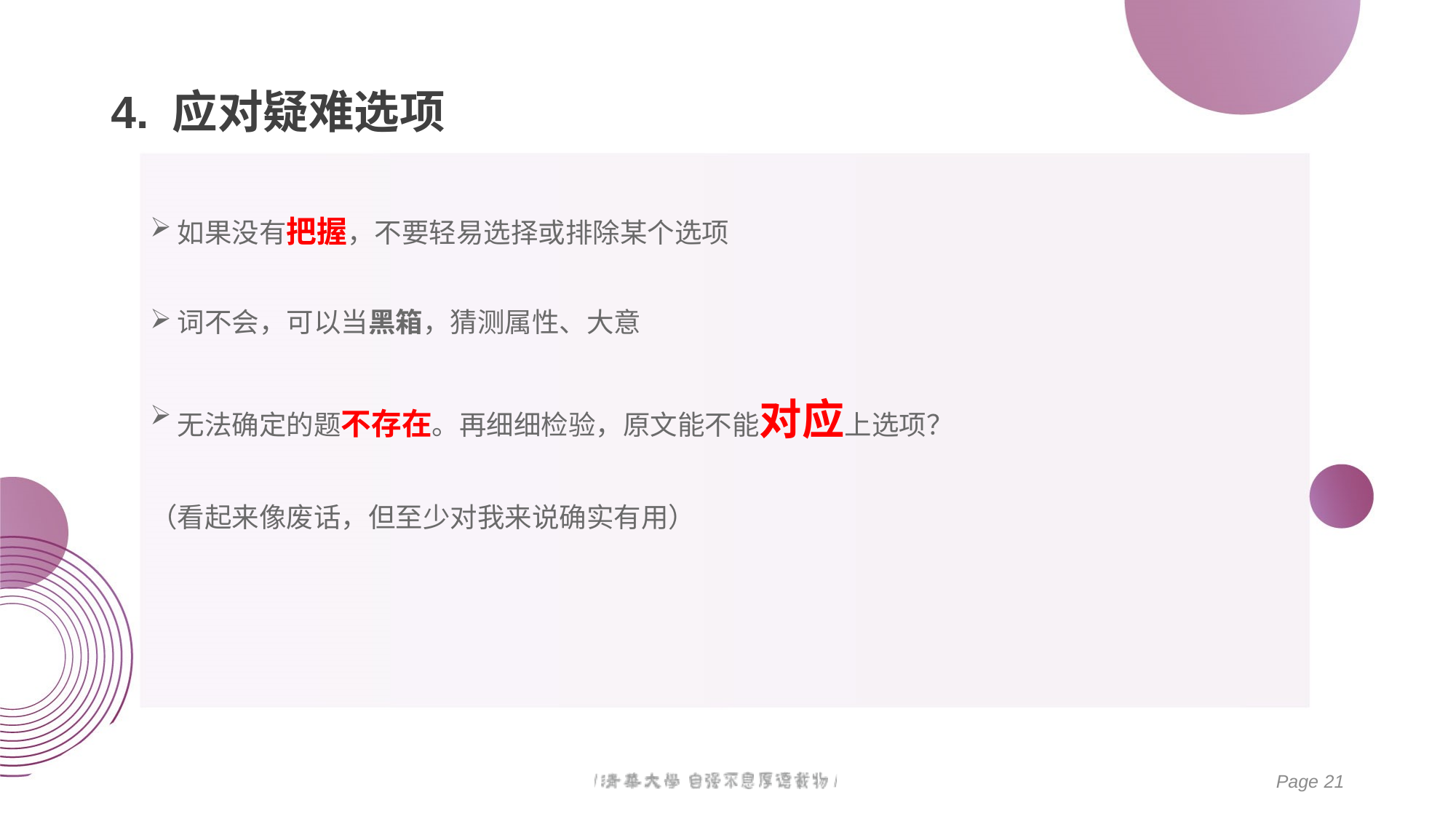

# 4. 应对疑难选项

如果没有把握，不要轻易选择或排除某个选项

词不会，可以当黑箱，猜测属性、大意

无法确定的题不存在。再细细检验，原文能不能对应上选项？

（看起来像废话，但至少对我来说确实有用）
Page 21